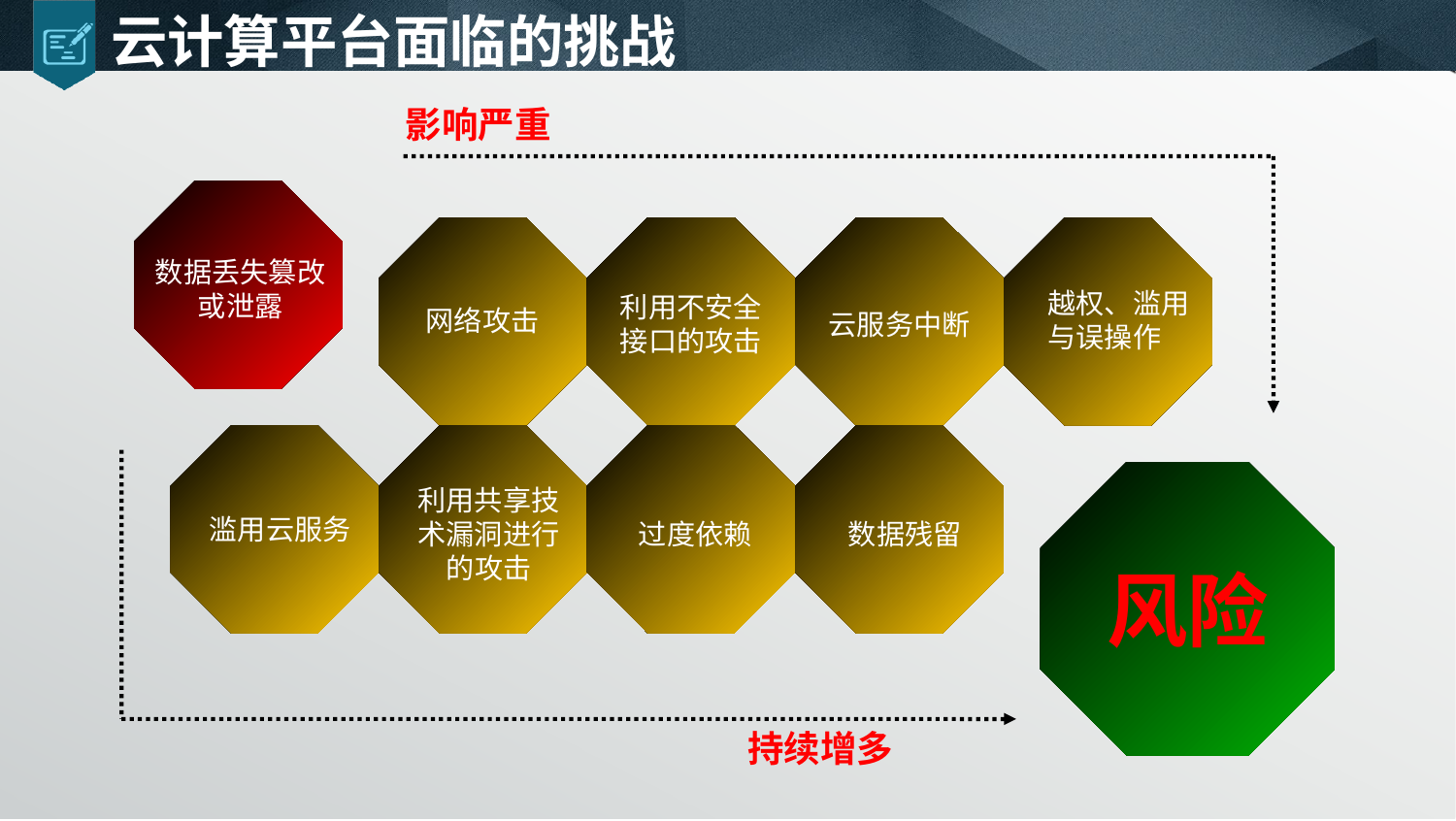

云计算平台面临的挑战
影响严重

数据丢失篡改
或泄露
越权、滥用
与误操作
利用不安全
接口的攻击
网络攻击
云服务中断

风险
利用共享技术漏洞进行的攻击
滥用云服务
过度依赖
数据残留

持续增多